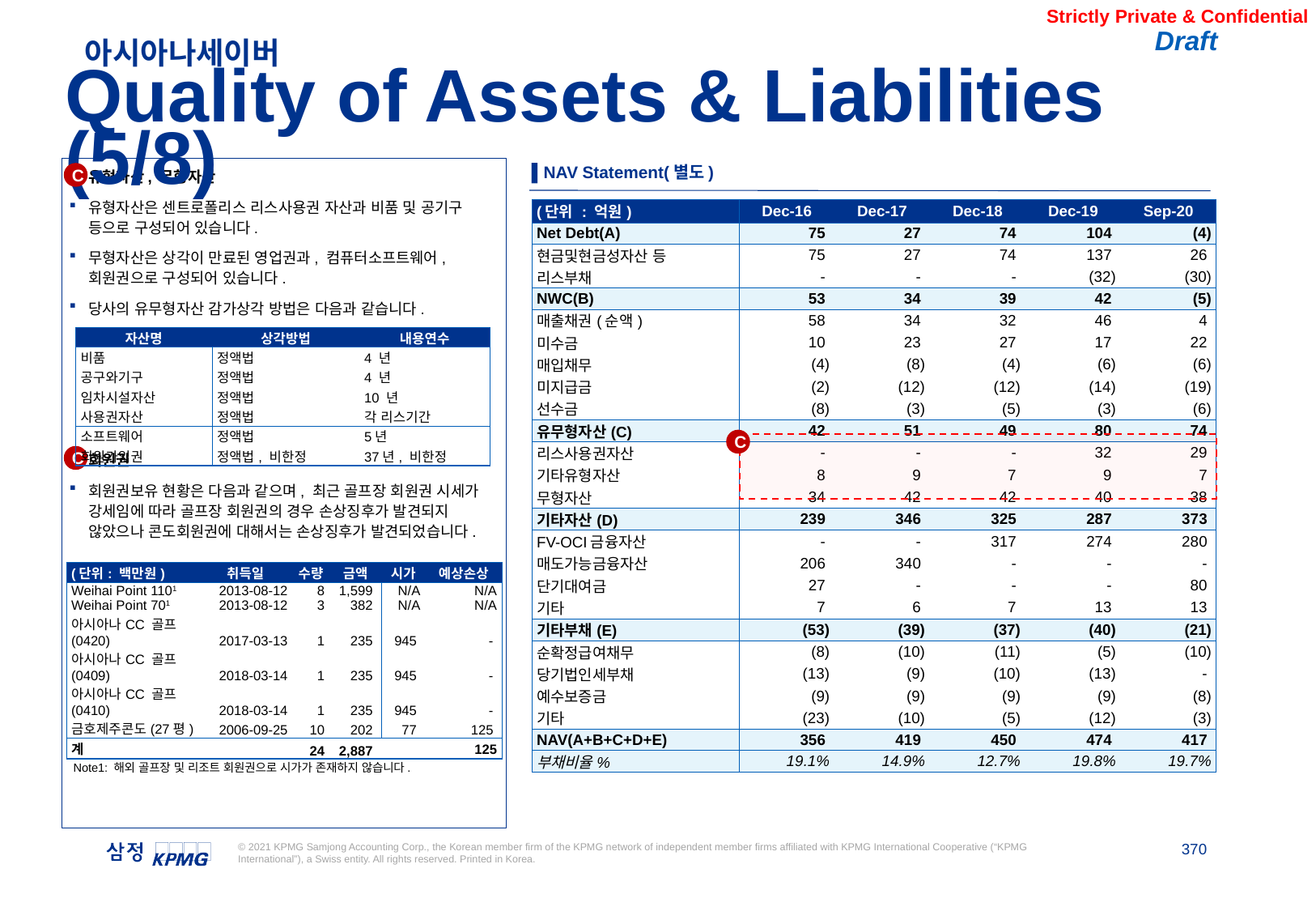

아시아나세이버
Quality of Assets & Liabilities (5/8)
▌NAV Statement(별도)

유형자산, 무형자산
유형자산은 센트로폴리스 리스사용권 자산과 비품 및 공기구 등으로 구성되어 있습니다.
무형자산은 상각이 만료된 영업권과, 컴퓨터소프트웨어, 회원권으로 구성되어 있습니다.
당사의 유무형자산 감가상각 방법은 다음과 같습니다.

회원권
회원권보유 현황은 다음과 같으며, 최근 골프장 회원권 시세가 강세임에 따라 골프장 회원권의 경우 손상징후가 발견되지 않았으나 콘도회원권에 대해서는 손상징후가 발견되었습니다.

C
| (단위 : 억원) | Dec-16 | Dec-17 | Dec-18 | Dec-19 | Sep-20 |
| --- | --- | --- | --- | --- | --- |
| Net Debt(A) | 75 | 27 | 74 | 104 | (4) |
| 현금및현금성자산 등 | 75 | 27 | 74 | 137 | 26 |
| 리스부채 | - | - | - | (32) | (30) |
| NWC(B) | 53 | 34 | 39 | 42 | (5) |
| 매출채권(순액) | 58 | 34 | 32 | 46 | 4 |
| 미수금 | 10 | 23 | 27 | 17 | 22 |
| 매입채무 | (4) | (8) | (4) | (6) | (6) |
| 미지급금 | (2) | (12) | (12) | (14) | (19) |
| 선수금 | (8) | (3) | (5) | (3) | (6) |
| 유무형자산(C) | 42 | 51 | 49 | 80 | 74 |
| 리스사용권자산 | - | - | - | 32 | 29 |
| 기타유형자산 | 8 | 9 | 7 | 9 | 7 |
| 무형자산 | 34 | 42 | 42 | 40 | 38 |
| 기타자산(D) | 239 | 346 | 325 | 287 | 373 |
| FV-OCI금융자산 | - | - | 317 | 274 | 280 |
| 매도가능금융자산 | 206 | 340 | - | - | - |
| 단기대여금 | 27 | - | - | - | 80 |
| 기타 | 7 | 6 | 7 | 13 | 13 |
| 기타부채(E) | (53) | (39) | (37) | (40) | (21) |
| 순확정급여채무 | (8) | (10) | (11) | (5) | (10) |
| 당기법인세부채 | (13) | (9) | (10) | (13) | - |
| 예수보증금 | (9) | (9) | (9) | (9) | (8) |
| 기타 | (23) | (10) | (5) | (12) | (3) |
| NAV(A+B+C+D+E) | 356 | 419 | 450 | 474 | 417 |
| 부채비율% | 19.1% | 14.9% | 12.7% | 19.8% | 19.7% |
| 자산명 | 상각방법 | 내용연수 |
| --- | --- | --- |
| 비품 | 정액법 | 4 년 |
| 공구와기구 | 정액법 | 4 년 |
| 임차시설자산 | 정액법 | 10 년 |
| 사용권자산 | 정액법 | 각 리스기간 |
| 소프트웨어 | 정액법 | 5년 |
| 회원가입권 | 정액법, 비한정 | 37년, 비한정 |
C

C
| (단위: 백만원) | 취득일 | 수량 | 금액 | 시가 | 예상손상 |
| --- | --- | --- | --- | --- | --- |
| Weihai Point 1101 | 2013-08-12 | 8 | 1,599 | N/A | N/A |
| Weihai Point 701 | 2013-08-12 | 3 | 382 | N/A | N/A |
| 아시아나CC 골프(0420) | 2017-03-13 | 1 | 235 | 945 | - |
| 아시아나CC 골프(0409) | 2018-03-14 | 1 | 235 | 945 | - |
| 아시아나CC 골프(0410) | 2018-03-14 | 1 | 235 | 945 | - |
| 금호제주콘도(27평) | 2006-09-25 | 10 | 202 | 77 | 125 |
| 계 |  | 24 | 2,887 |  | 125 |
Note1: 해외 골프장 및 리조트 회원권으로 시가가 존재하지 않습니다.